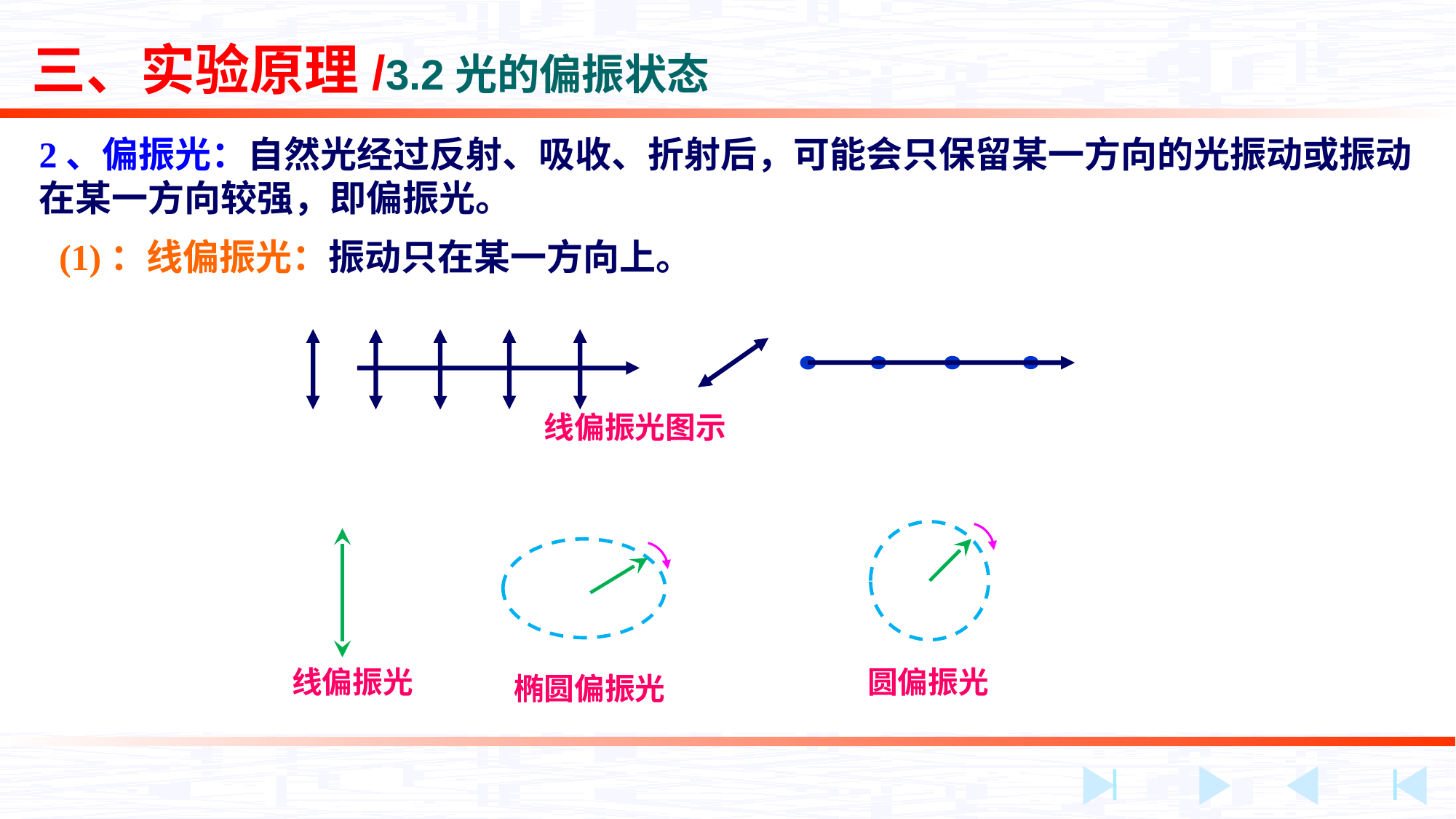

三、实验原理/3.2光的偏振状态
2、偏振光：自然光经过反射、吸收、折射后，可能会只保留某一方向的光振动或振动在某一方向较强，即偏振光。
(1)：线偏振光：振动只在某一方向上。

线偏振光图示

线偏振光
圆偏振光
椭圆偏振光